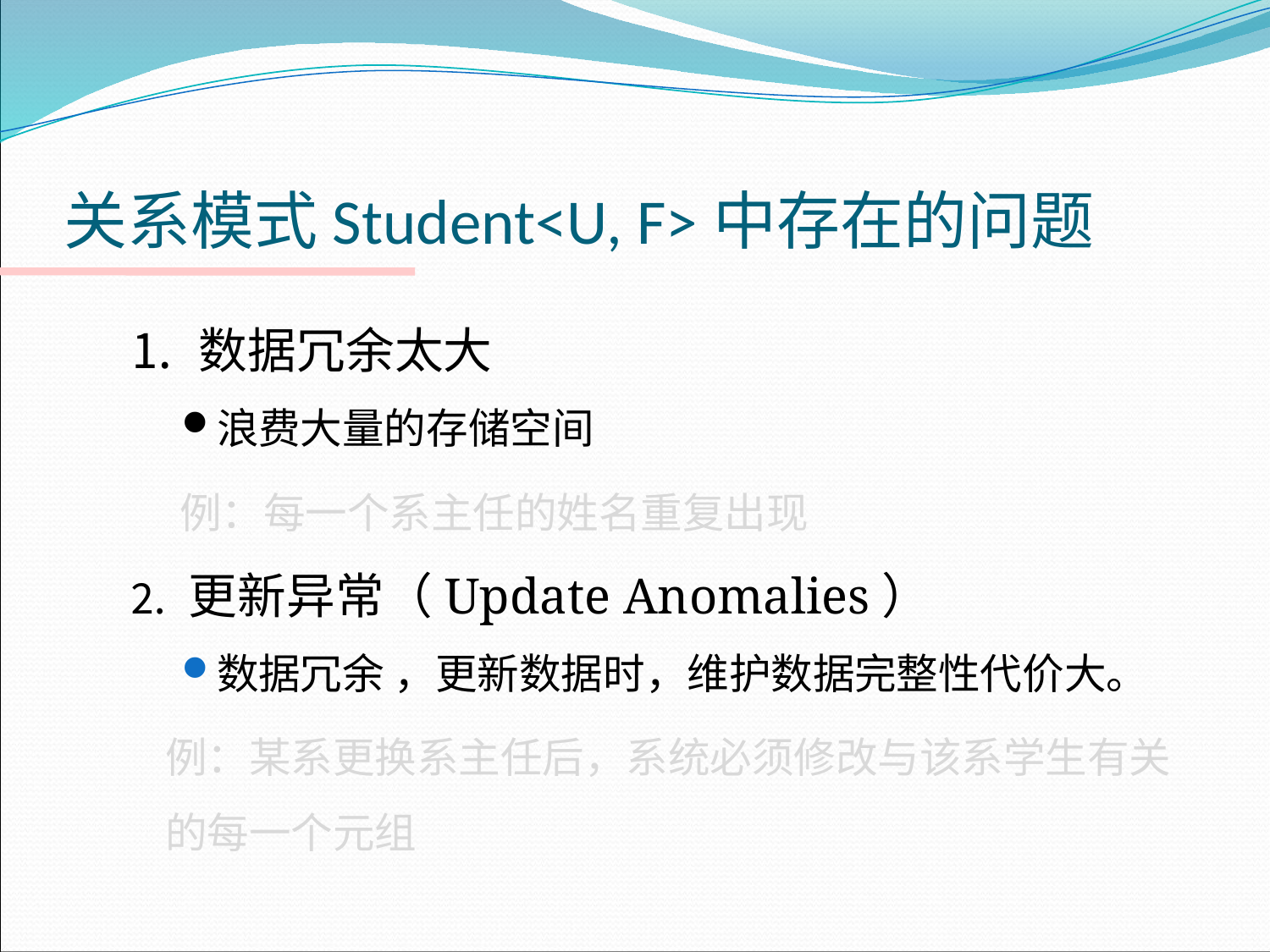

# 关系模式Student<U, F>中存在的问题
⒈ 数据冗余太大
浪费大量的存储空间
    例：每一个系主任的姓名重复出现
⒉ 更新异常（Update Anomalies）
数据冗余 ，更新数据时，维护数据完整性代价大。
	例：某系更换系主任后，系统必须修改与该系学生有关的每一个元组

528